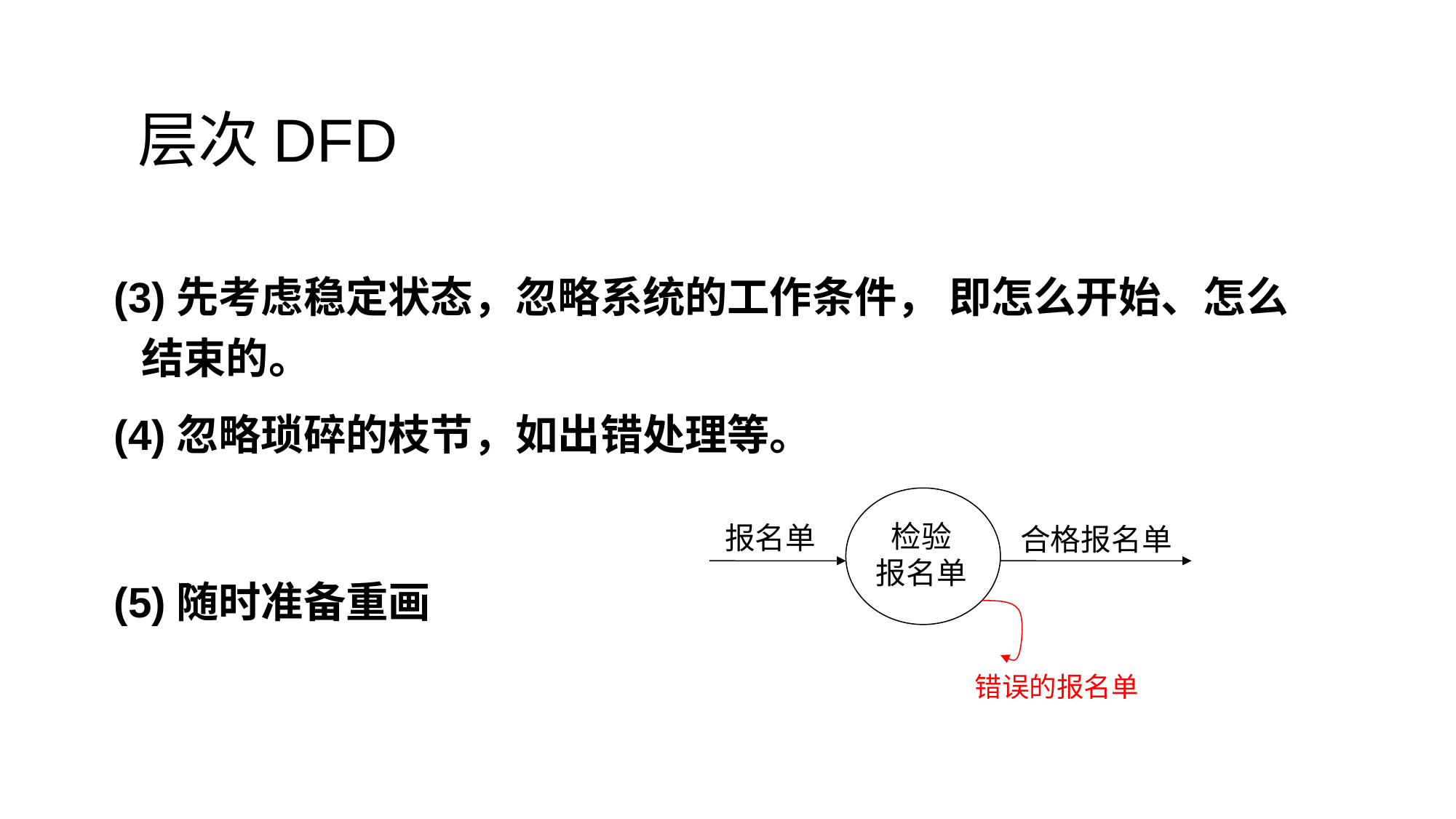

# 层次DFD
(3)先考虑稳定状态，忽略系统的工作条件， 即怎么开始、怎么结束的。
(4)忽略琐碎的枝节，如出错处理等。

(5)随时准备重画

检验 报名单
报名单
合格报名单

错误的报名单